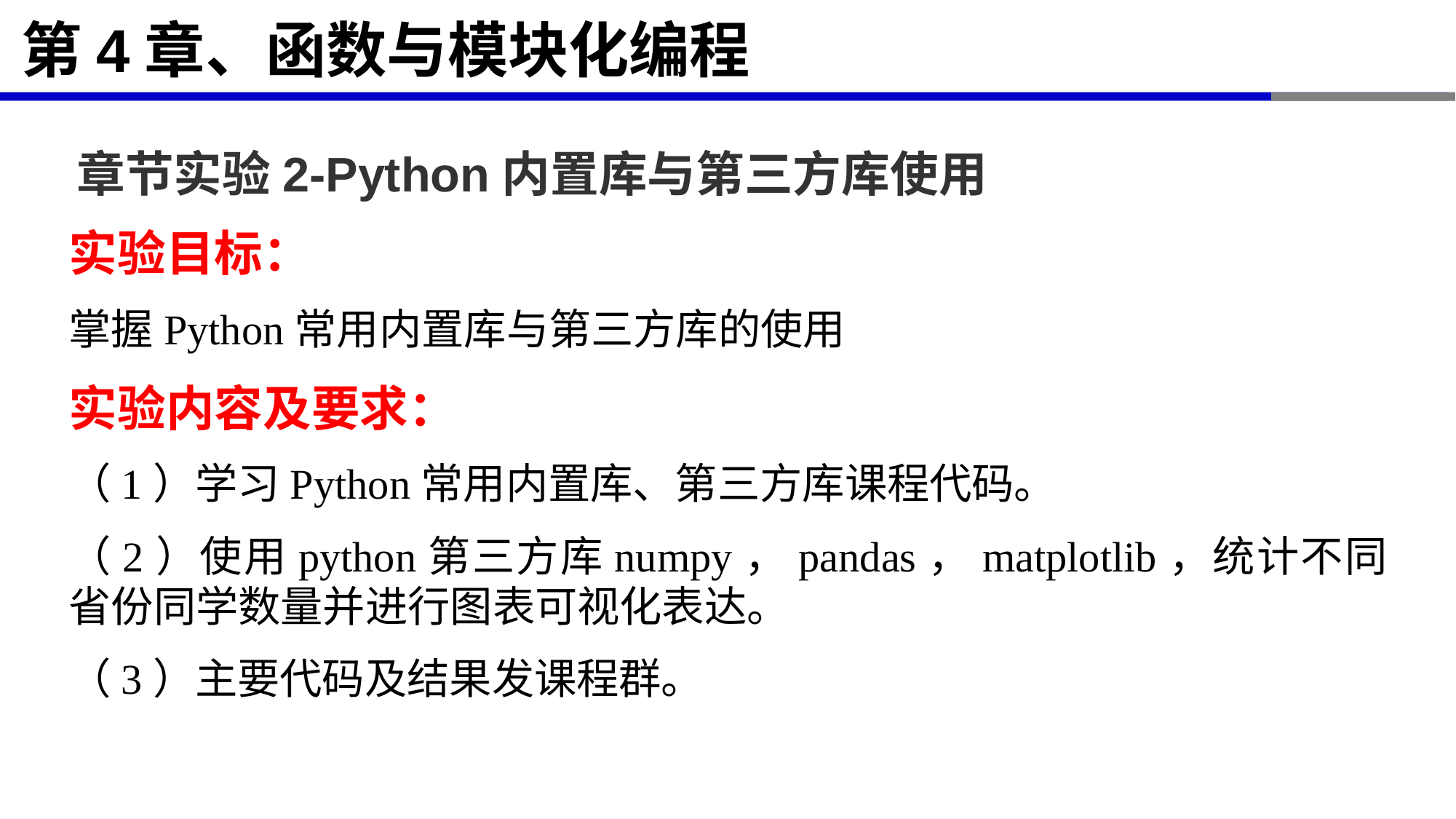

# 第4章、函数与模块化编程
章节实验2-Python内置库与第三方库使用
实验目标：
掌握Python常用内置库与第三方库的使用
实验内容及要求：
（1）学习Python常用内置库、第三方库课程代码。
（2）使用python第三方库numpy，pandas，matplotlib，统计不同省份同学数量并进行图表可视化表达。
（3）主要代码及结果发课程群。